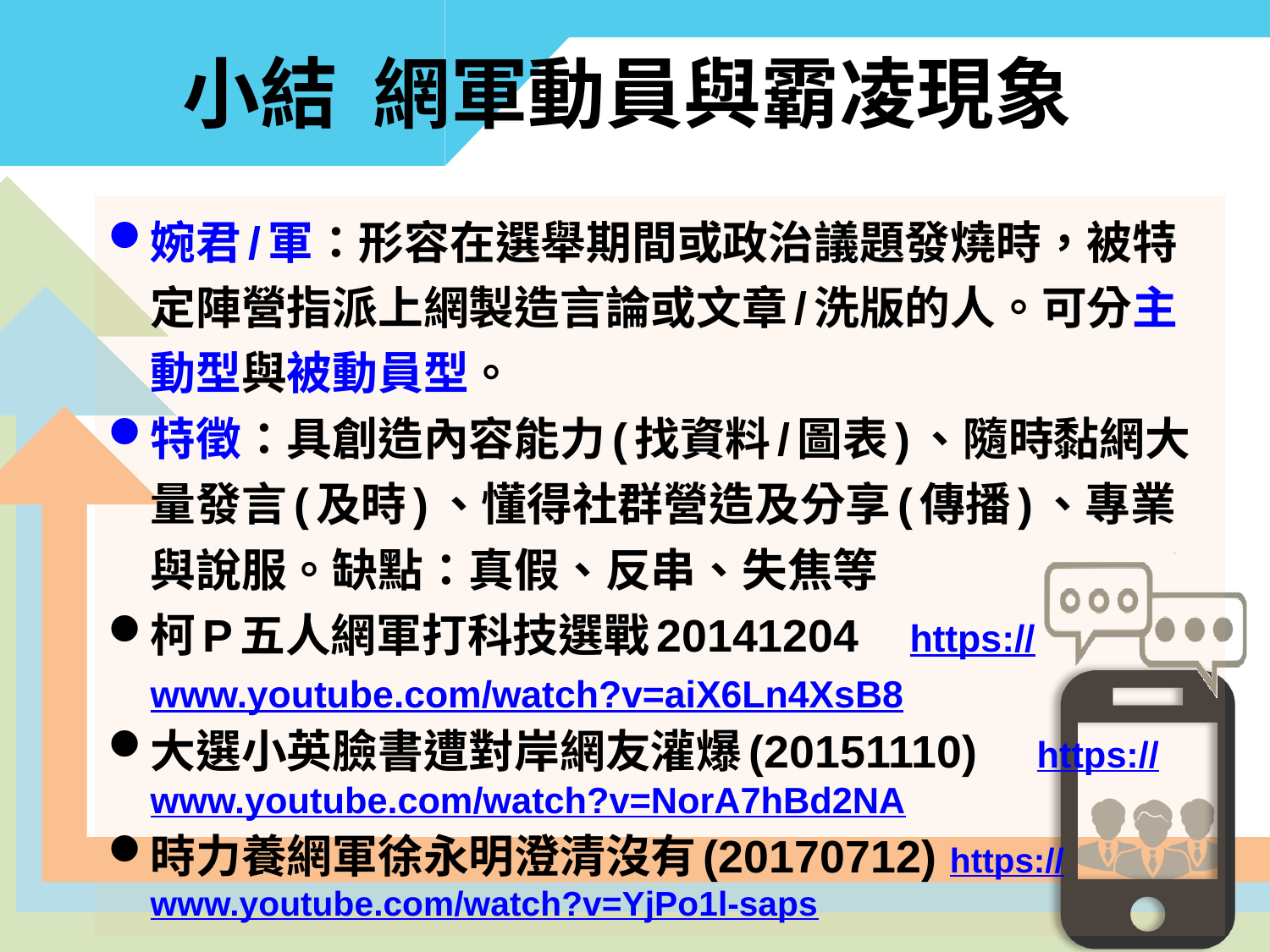

# 小結  網軍動員與霸凌現象
婉君/軍：形容在選舉期間或政治議題發燒時，被特定陣營指派上網製造言論或文章/洗版的人。可分主動型與被動員型。
特徵：具創造內容能力(找資料/圖表)、隨時黏網大量發言(及時)、懂得社群營造及分享(傳播)、專業與說服。缺點：真假、反串、失焦等
柯P五人網軍打科技選戰20141204　https://www.youtube.com/watch?v=aiX6Ln4XsB8
大選小英臉書遭對岸網友灌爆(20151110)　https://www.youtube.com/watch?v=NorA7hBd2NA
時力養網軍徐永明澄清沒有(20170712) https://www.youtube.com/watch?v=YjPo1l-saps